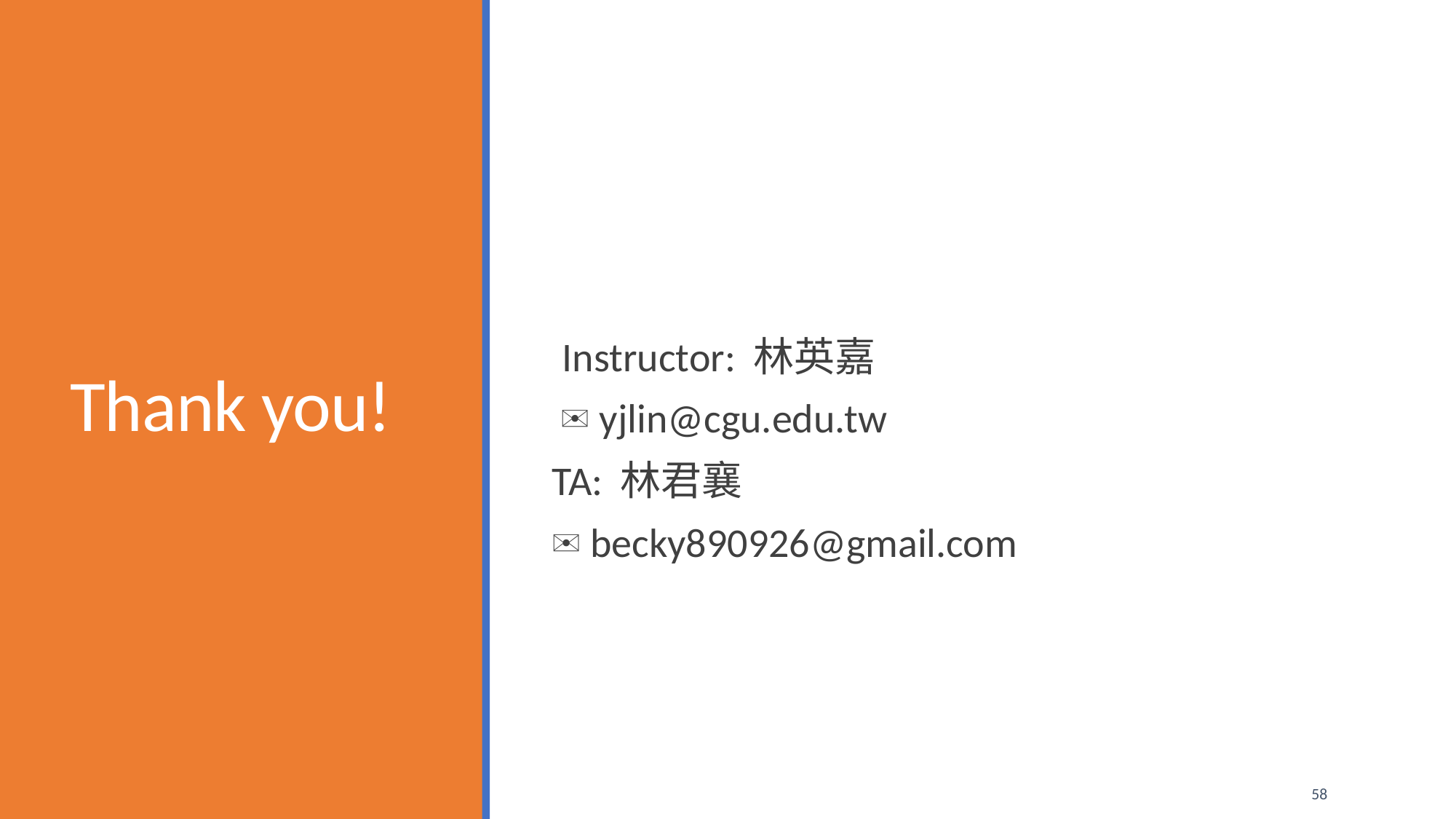

Instructor: 林英嘉
 ✉️ yjlin@cgu.edu.tw
TA: 林君襄
✉️ becky890926@gmail.com

# Thank you!
58